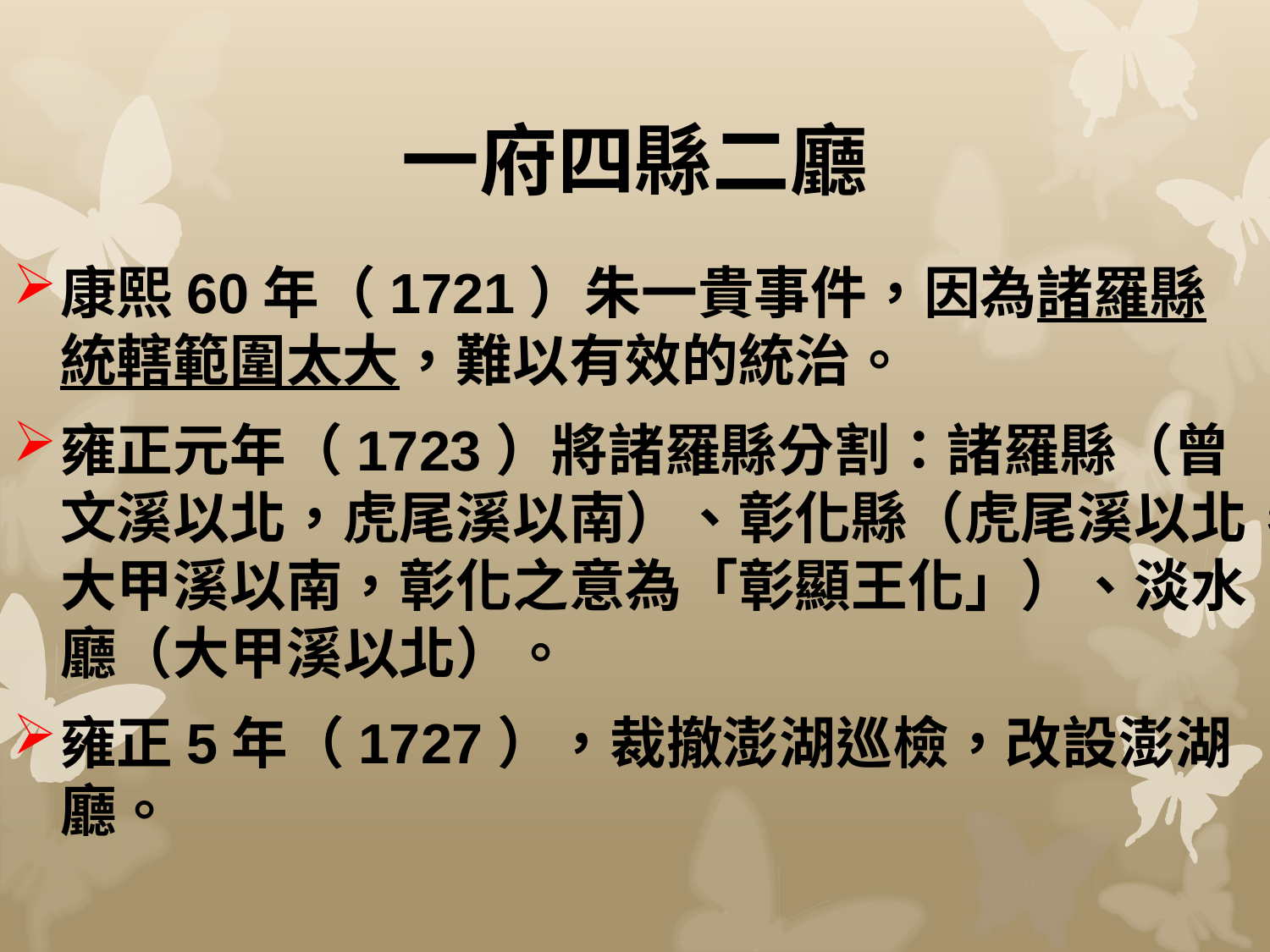

# 一府四縣二廳
康熙60年（1721）朱一貴事件，因為諸羅縣統轄範圍太大，難以有效的統治。
雍正元年（1723）將諸羅縣分割：諸羅縣（曾文溪以北，虎尾溪以南）、彰化縣（虎尾溪以北，大甲溪以南，彰化之意為「彰顯王化」）、淡水廳（大甲溪以北）。
雍正5年（1727），裁撤澎湖巡檢，改設澎湖廳。